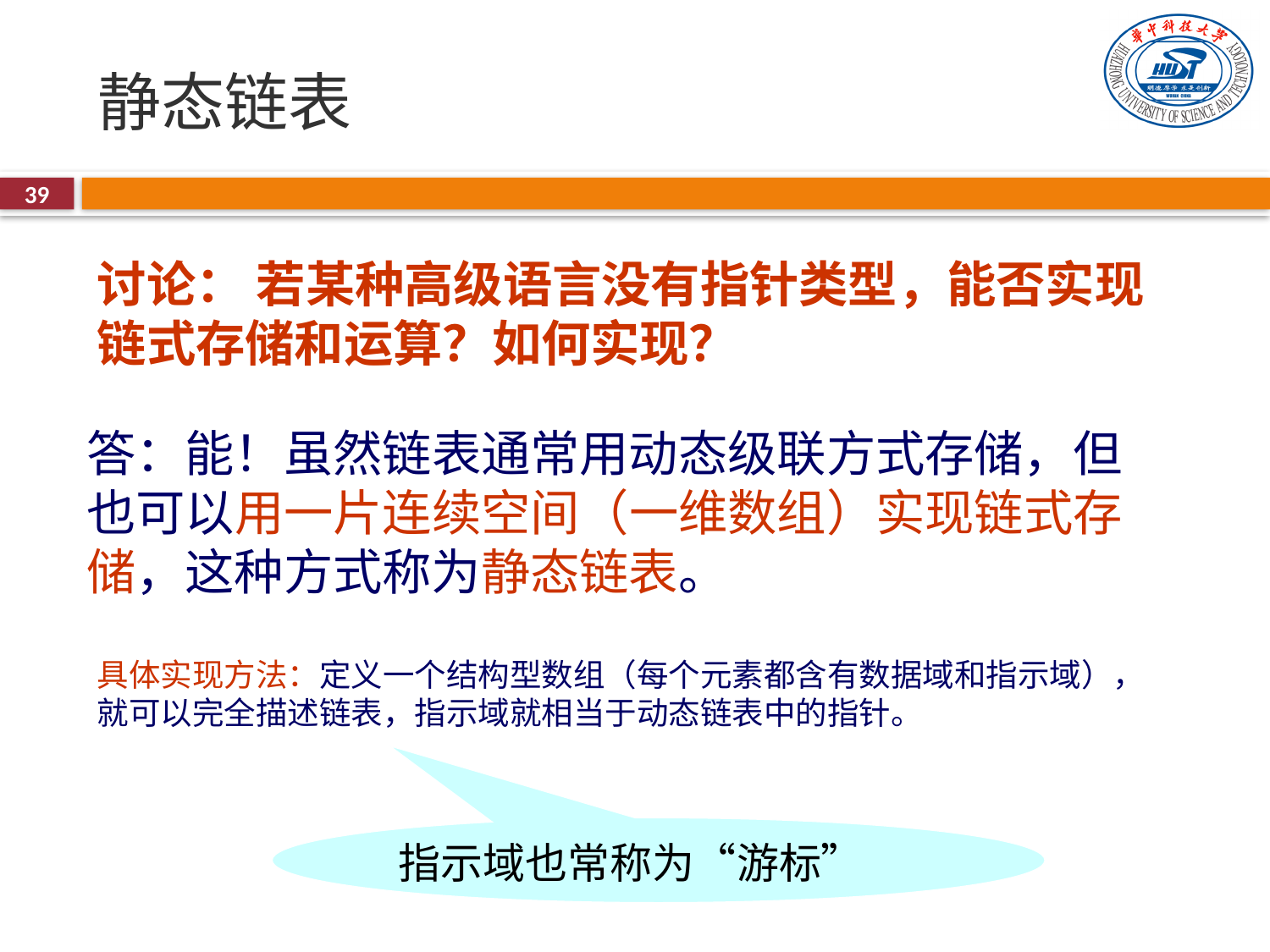

# 静态链表
39
讨论： 若某种高级语言没有指针类型，能否实现链式存储和运算？如何实现？
答：能！虽然链表通常用动态级联方式存储，但也可以用一片连续空间（一维数组）实现链式存储，这种方式称为静态链表。
具体实现方法：定义一个结构型数组（每个元素都含有数据域和指示域），就可以完全描述链表，指示域就相当于动态链表中的指针。
指示域也常称为“游标”